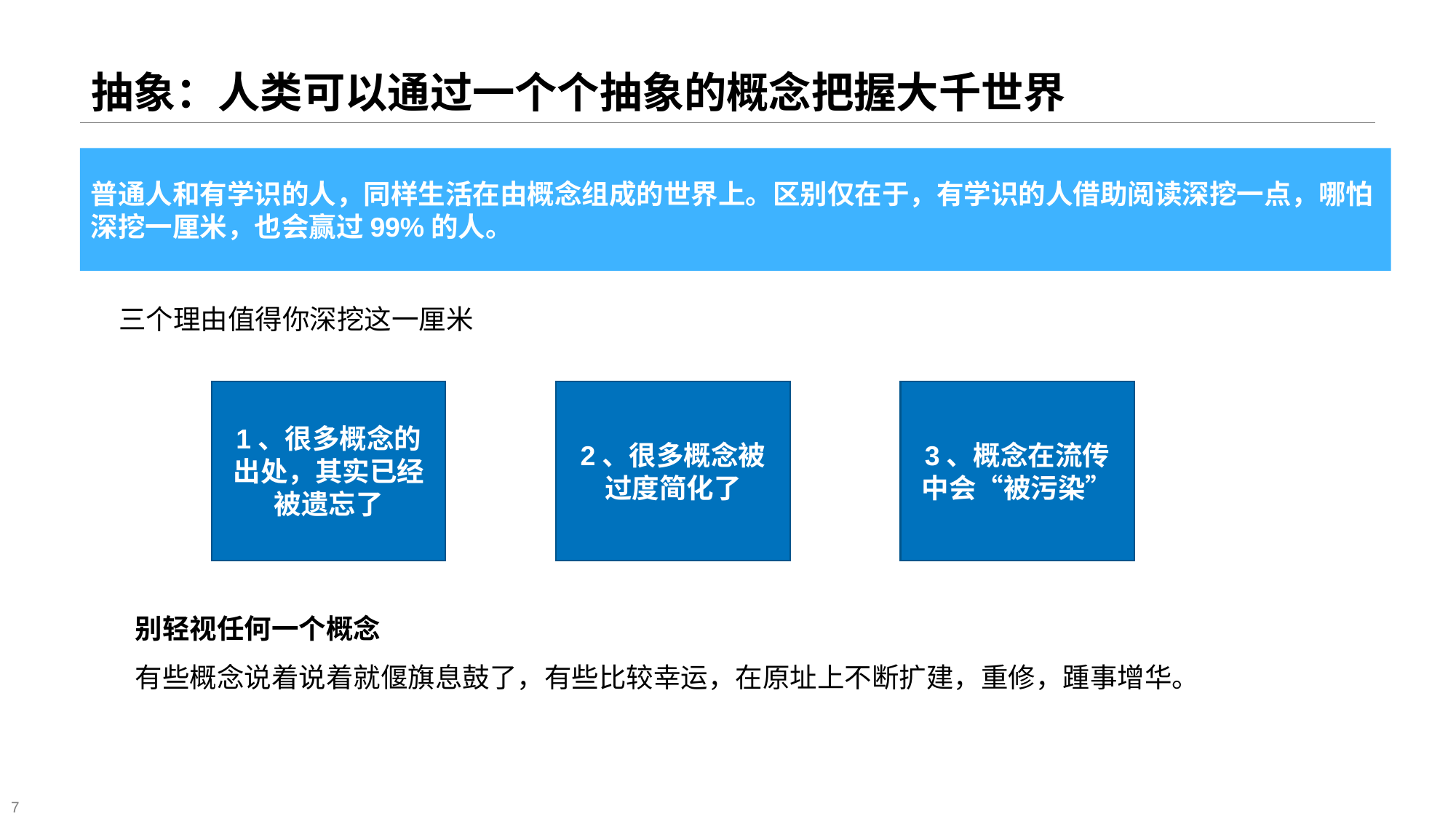

# 抽象：人类可以通过一个个抽象的概念把握大千世界
普通人和有学识的人，同样生活在由概念组成的世界上。区别仅在于，有学识的人借助阅读深挖一点，哪怕深挖一厘米，也会赢过99%的人。
三个理由值得你深挖这一厘米
1、很多概念的出处，其实已经被遗忘了
2、很多概念被过度简化了
3、概念在流传中会“被污染”
别轻视任何一个概念
有些概念说着说着就偃旗息鼓了，有些比较幸运，在原址上不断扩建，重修，踵事增华。